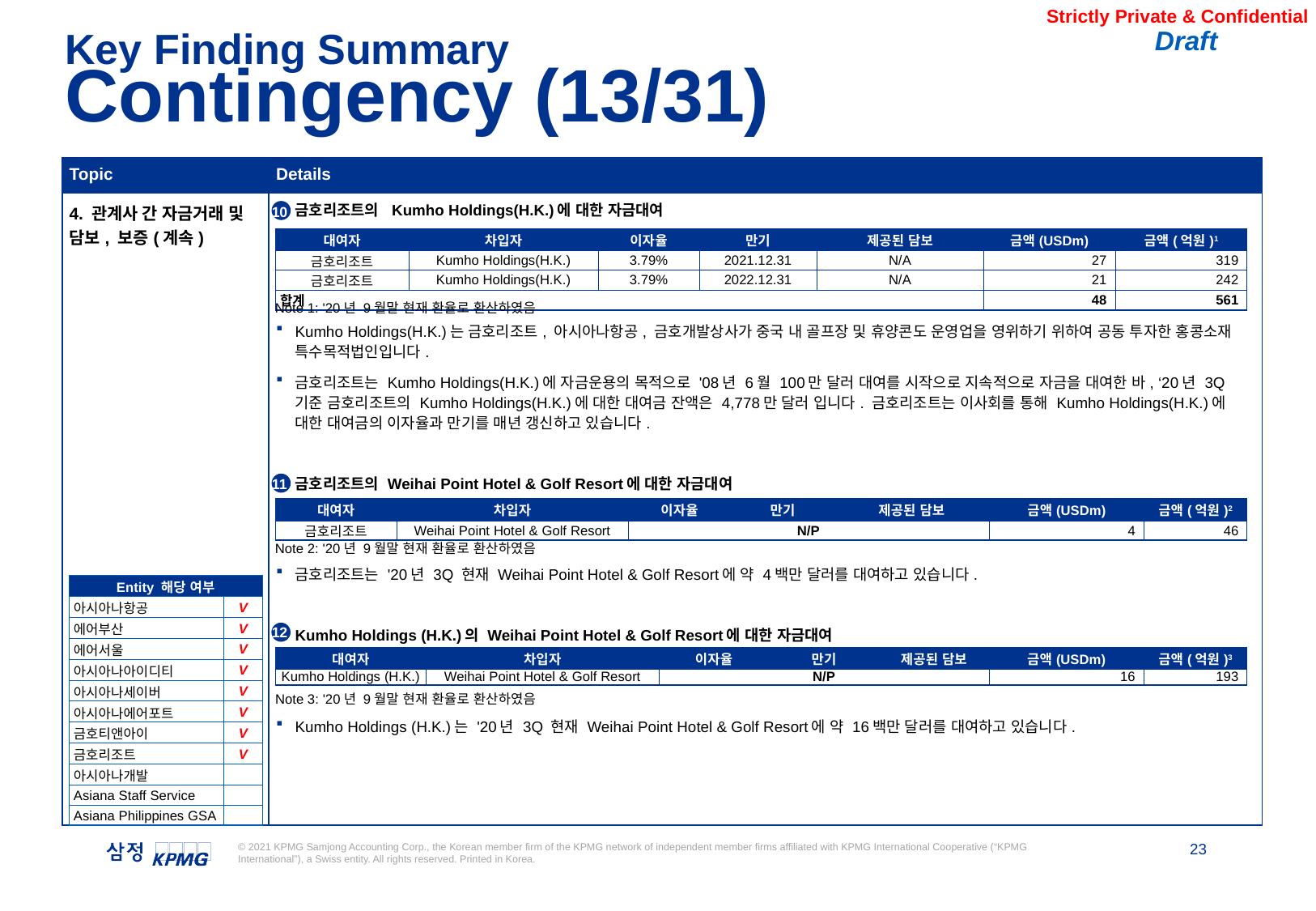

Key Finding Summary
Contingency (13/31)
| Topic | Details |
| --- | --- |
| 4. 관계사 간 자금거래 및 담보, 보증(계속) | 금호리조트의 Kumho Holdings(H.K.)에 대한 자금대여 Kumho Holdings(H.K.)는 금호리조트, 아시아나항공, 금호개발상사가 중국 내 골프장 및 휴양콘도 운영업을 영위하기 위하여 공동 투자한 홍콩소재 특수목적법인입니다. 금호리조트는 Kumho Holdings(H.K.)에 자금운용의 목적으로 '08년 6월 100만 달러 대여를 시작으로 지속적으로 자금을 대여한 바, ‘20년 3Q기준 금호리조트의 Kumho Holdings(H.K.)에 대한 대여금 잔액은 4,778만 달러 입니다. 금호리조트는 이사회를 통해 Kumho Holdings(H.K.)에 대한 대여금의 이자율과 만기를 매년 갱신하고 있습니다. 금호리조트의 Weihai Point Hotel & Golf Resort에 대한 자금대여 금호리조트는 '20년 3Q 현재 Weihai Point Hotel & Golf Resort에 약 4백만 달러를 대여하고 있습니다. Kumho Holdings (H.K.)의 Weihai Point Hotel & Golf Resort에 대한 자금대여 Kumho Holdings (H.K.)는 '20년 3Q 현재 Weihai Point Hotel & Golf Resort에 약 16백만 달러를 대여하고 있습니다. |
10

| 대여자 | 차입자 | 이자율 | 만기 | 제공된 담보 | 금액(USDm) | 금액(억원)1 |
| --- | --- | --- | --- | --- | --- | --- |
| 금호리조트 | Kumho Holdings(H.K.) | 3.79% | 2021.12.31 | N/A | 27 | 319 |
| 금호리조트 | Kumho Holdings(H.K.) | 3.79% | 2022.12.31 | N/A | 21 | 242 |
| 합계 |  |  |  |  | 48 | 561 |
Note 1: '20년 9월말 현재 환율로 환산하였음
11

| 대여자 | 차입자 | 이자율 | 만기 | 제공된 담보 | 금액(USDm) | 금액(억원)2 |
| --- | --- | --- | --- | --- | --- | --- |
| 금호리조트 | Weihai Point Hotel & Golf Resort | N/P |  |  | 4 | 46 |
Note 2: '20년 9월말 현재 환율로 환산하였음
| Entity 해당 여부 |  |
| --- | --- |
| 아시아나항공 | V |
| 에어부산 | V |
| 에어서울 | V |
| 아시아나아이디티 | V |
| 아시아나세이버 | V |
| 아시아나에어포트 | V |
| 금호티앤아이 | V |
| 금호리조트 | V |
| 아시아나개발 |  |
| Asiana Staff Service |  |
| Asiana Philippines GSA |  |
12

| 대여자 | 차입자 | 이자율 | 만기 | 제공된 담보 | 금액(USDm) | 금액(억원)3 |
| --- | --- | --- | --- | --- | --- | --- |
| Kumho Holdings (H.K.) | Weihai Point Hotel & Golf Resort | N/P |  |  | 16 | 193 |
Note 3: '20년 9월말 현재 환율로 환산하였음